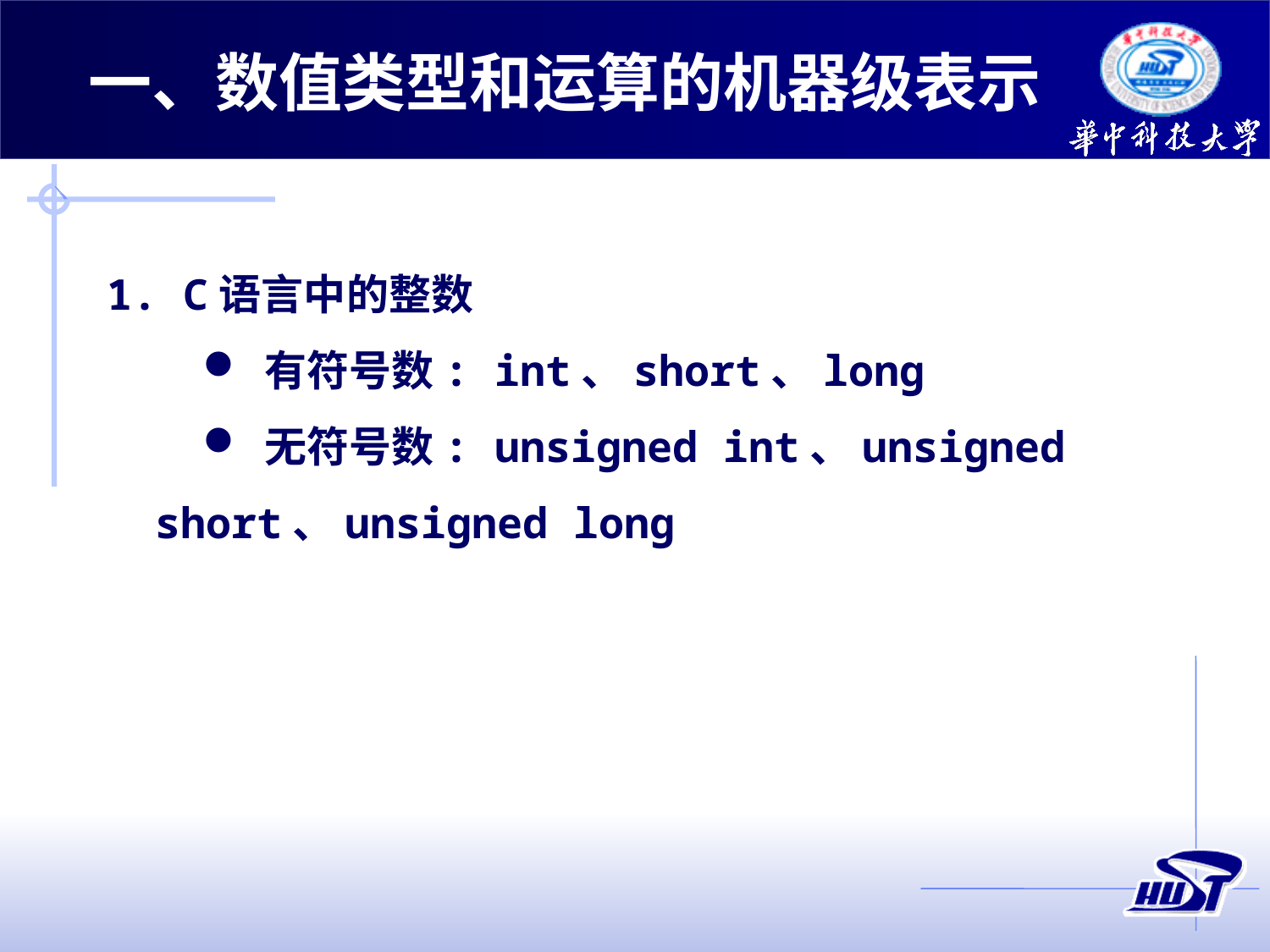

一、数值类型和运算的机器级表示
1. C语言中的整数
 有符号数: int、short、long
 无符号数: unsigned int、unsigned short、unsigned long